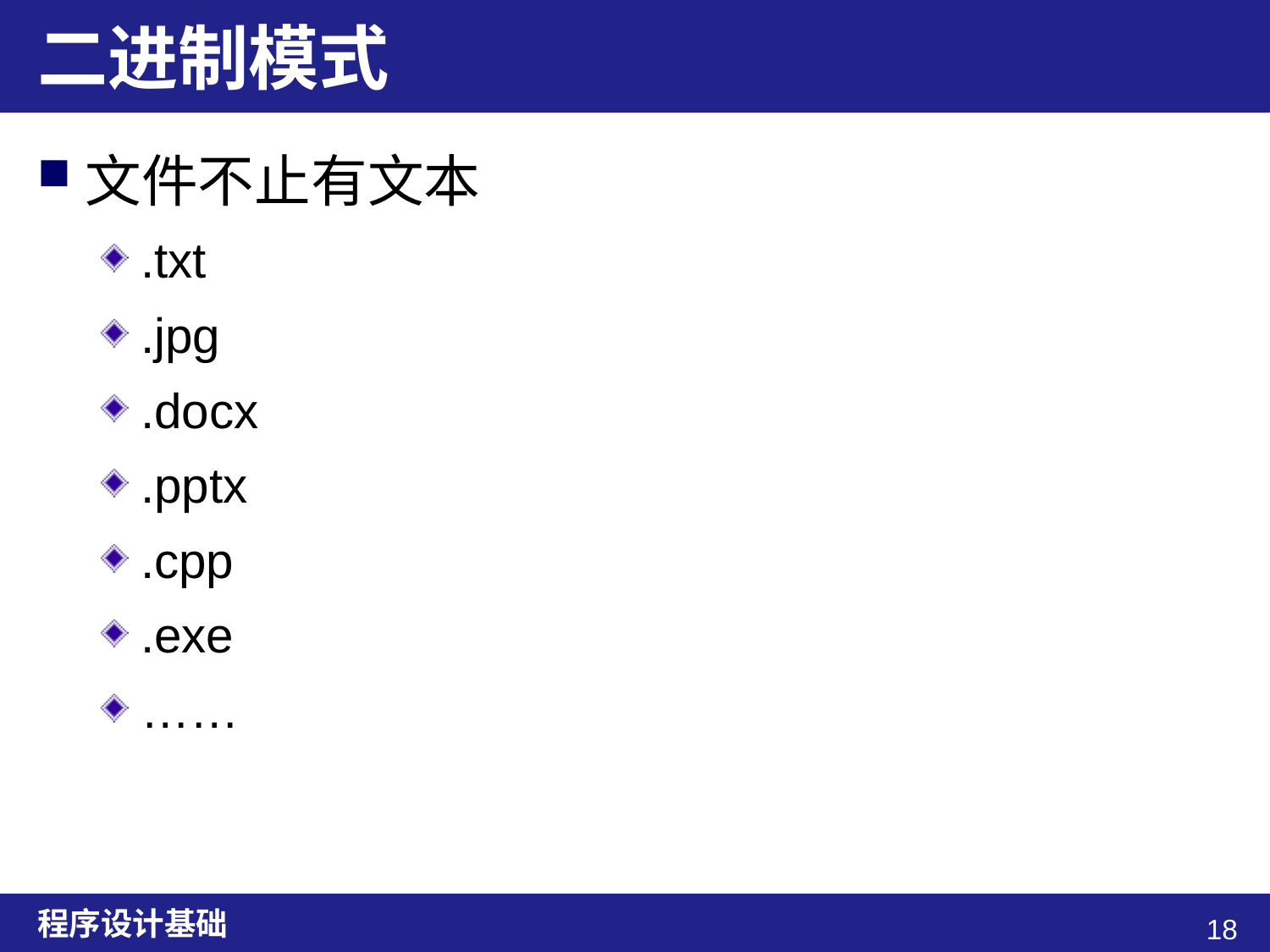

# 二进制模式
文件不止有文本
.txt
.jpg
.docx
.pptx
.cpp
.exe
……